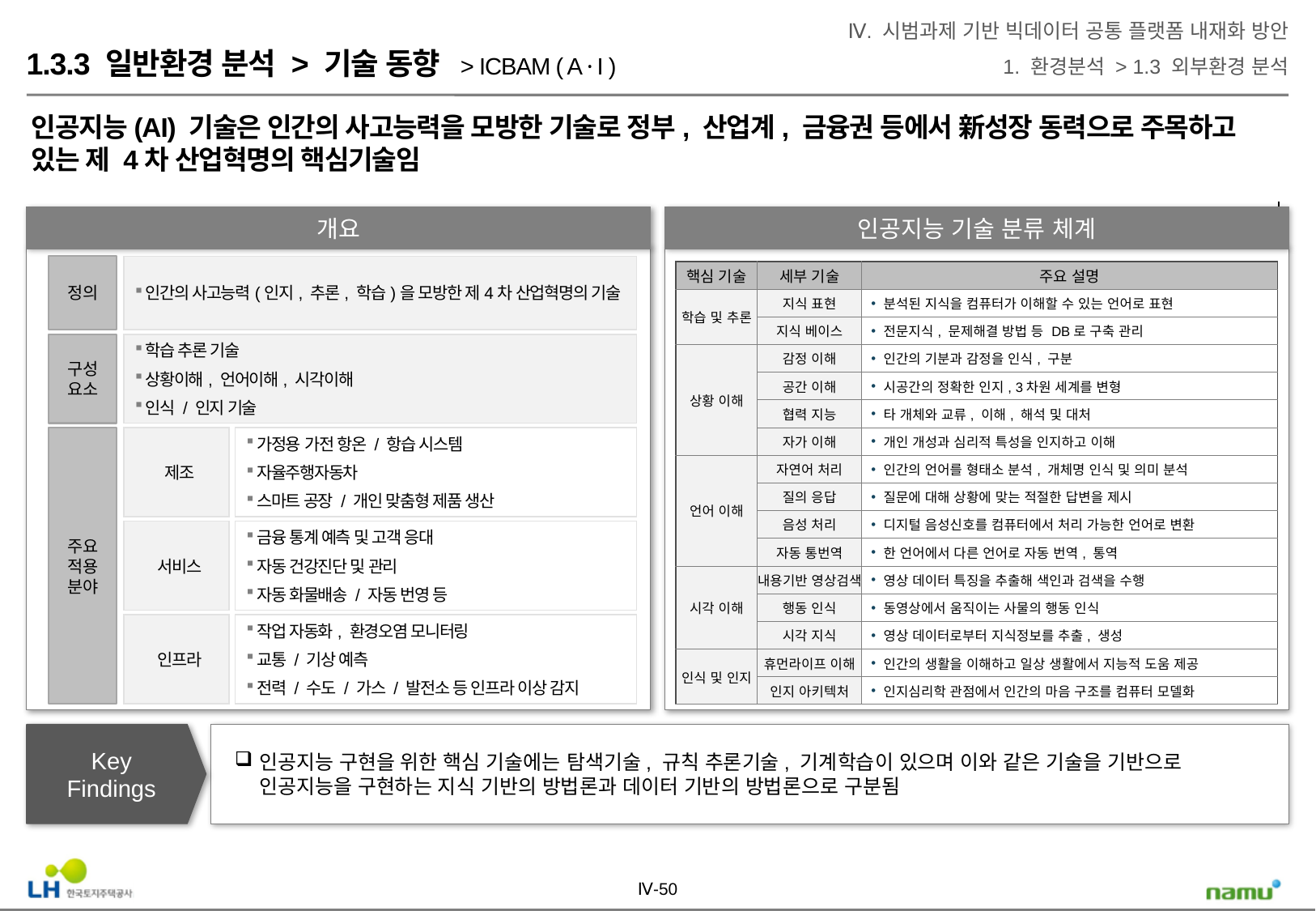

Ⅳ. 시범과제 기반 빅데이터 공통 플랫폼 내재화 방안
1. 환경분석 > 1.3 외부환경 분석
1.3.3 일반환경 분석 > 기술 동향  > ICBAM ( A∙I )
인공지능(AI) 기술은 인간의 사고능력을 모방한 기술로 정부, 산업계, 금융권 등에서 新성장 동력으로 주목하고 있는 제 4차 산업혁명의 핵심기술임
개요
인공지능 기술 분류 체계

정의
인간의 사고능력(인지, 추론, 학습)을 모방한 제4차 산업혁명의 기술
| 핵심 기술 | 세부 기술 | 주요 설명 |
| --- | --- | --- |
| 학습 및 추론 | 지식 표현 | 분석된 지식을 컴퓨터가 이해할 수 있는 언어로 표현 |
|  | 지식 베이스 | 전문지식, 문제해결 방법 등 DB로 구축 관리 |
| 상황 이해 | 감정 이해 | 인간의 기분과 감정을 인식, 구분 |
|  | 공간 이해 | 시공간의 정확한 인지, 3차원 세계를 변형 |
|  | 협력 지능 | 타 개체와 교류, 이해, 해석 및 대처 |
|  | 자가 이해 | 개인 개성과 심리적 특성을 인지하고 이해 |
| 언어 이해 | 자연어 처리 | 인간의 언어를 형태소 분석, 개체명 인식 및 의미 분석 |
|  | 질의 응답 | 질문에 대해 상황에 맞는 적절한 답변을 제시 |
|  | 음성 처리 | 디지털 음성신호를 컴퓨터에서 처리 가능한 언어로 변환 |
|  | 자동 통번역 | 한 언어에서 다른 언어로 자동 번역, 통역 |
| 시각 이해 | 내용기반 영상검색 | 영상 데이터 특징을 추출해 색인과 검색을 수행 |
|  | 행동 인식 | 동영상에서 움직이는 사물의 행동 인식 |
|  | 시각 지식 | 영상 데이터로부터 지식정보를 추출, 생성 |
| 인식 및 인지 | 휴먼라이프 이해 | 인간의 생활을 이해하고 일상 생활에서 지능적 도움 제공 |
|  | 인지 아키텍처 | 인지심리학 관점에서 인간의 마음 구조를 컴퓨터 모델화 |
구성
요소
학습 추론 기술
상황이해, 언어이해, 시각이해
인식 / 인지 기술
주요
적용
분야
제조
가정용 가전 항온 / 항습 시스템
자율주행자동차
스마트 공장 / 개인 맞춤형 제품 생산
서비스
금융 통계 예측 및 고객 응대
자동 건강진단 및 관리
자동 화물배송 / 자동 번영 등
인프라
작업 자동화, 환경오염 모니터링
교통 / 기상 예측
전력 / 수도 / 가스 / 발전소 등 인프라 이상 감지
Key
Findings
인공지능 구현을 위한 핵심 기술에는 탐색기술, 규칙 추론기술, 기계학습이 있으며 이와 같은 기술을 기반으로 인공지능을 구현하는 지식 기반의 방법론과 데이터 기반의 방법론으로 구분됨